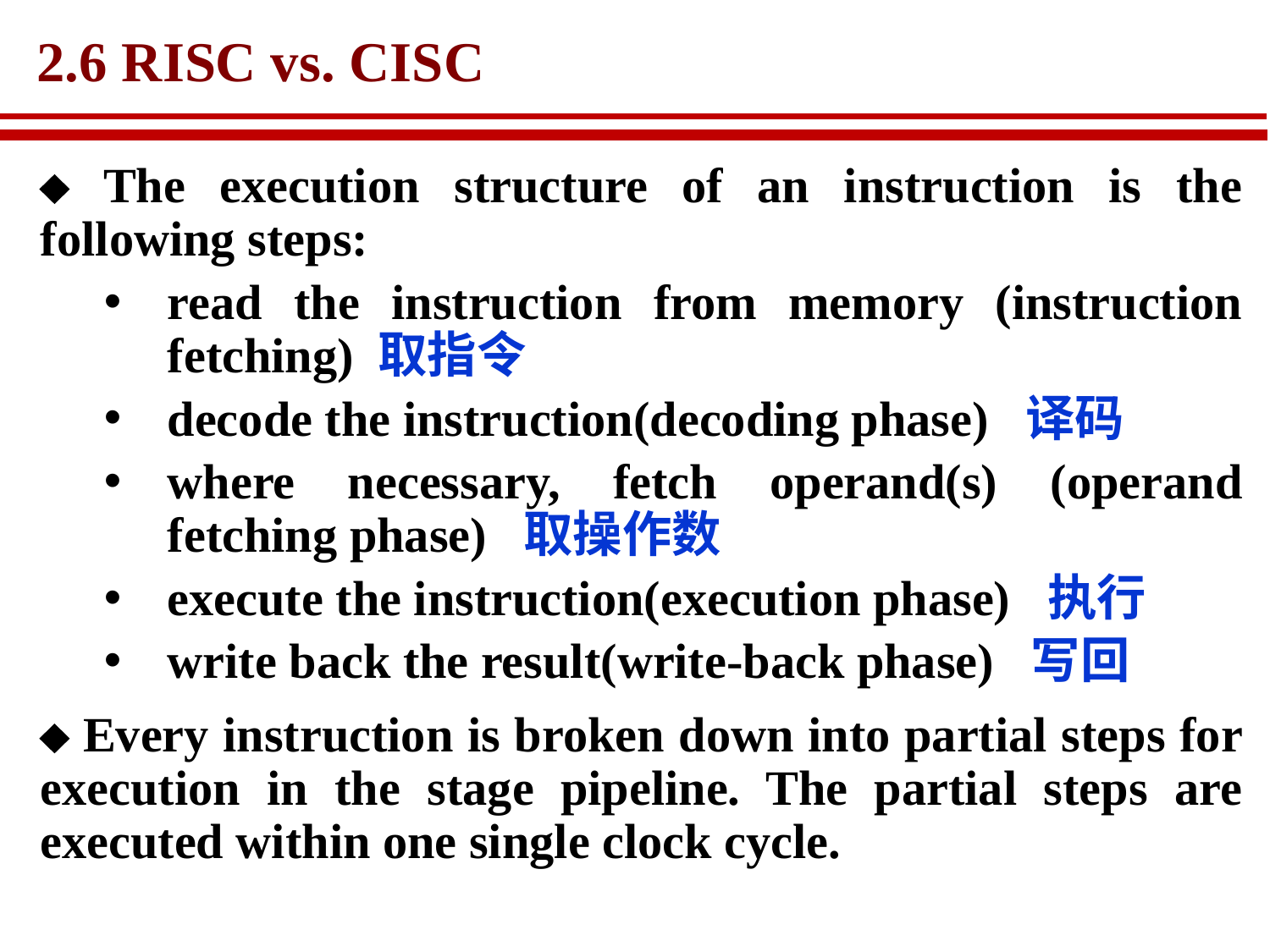

# 2.6 RISC vs. CISC
♦ The execution structure of an instruction is the following steps:
read the instruction from memory (instruction fetching) 取指令
decode the instruction(decoding phase)  译码
where necessary, fetch operand(s) (operand fetching phase)  取操作数
execute the instruction(execution phase)  执行
write back the result(write-back phase)  写回
♦ Every instruction is broken down into partial steps for execution in the stage pipeline. The partial steps are executed within one single clock cycle.